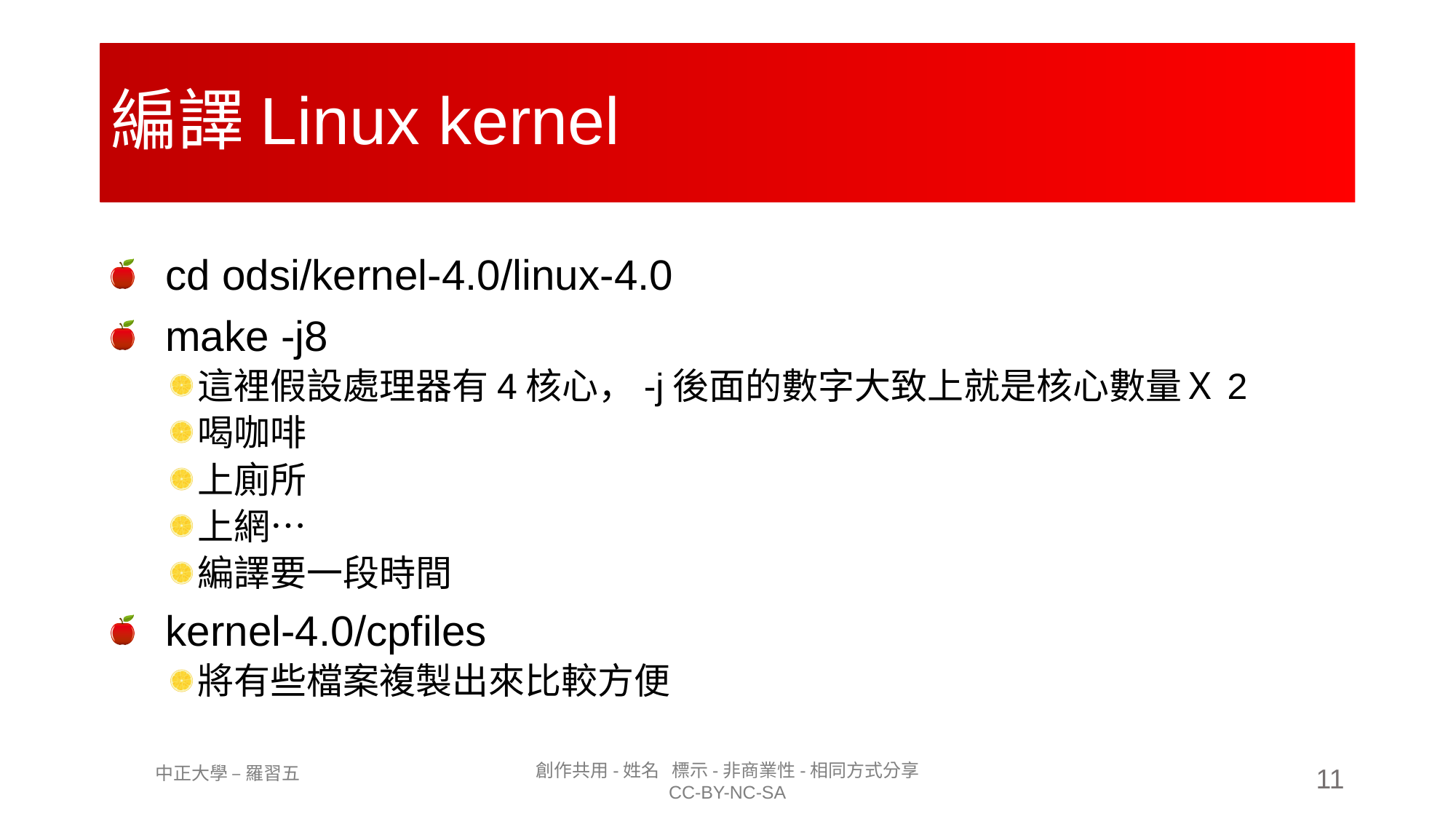

# 編譯Linux kernel
cd odsi/kernel-4.0/linux-4.0
make -j8
這裡假設處理器有4核心，-j後面的數字大致上就是核心數量Ｘ2
喝咖啡
上廁所
上網…
編譯要一段時間
kernel-4.0/cpfiles
將有些檔案複製出來比較方便